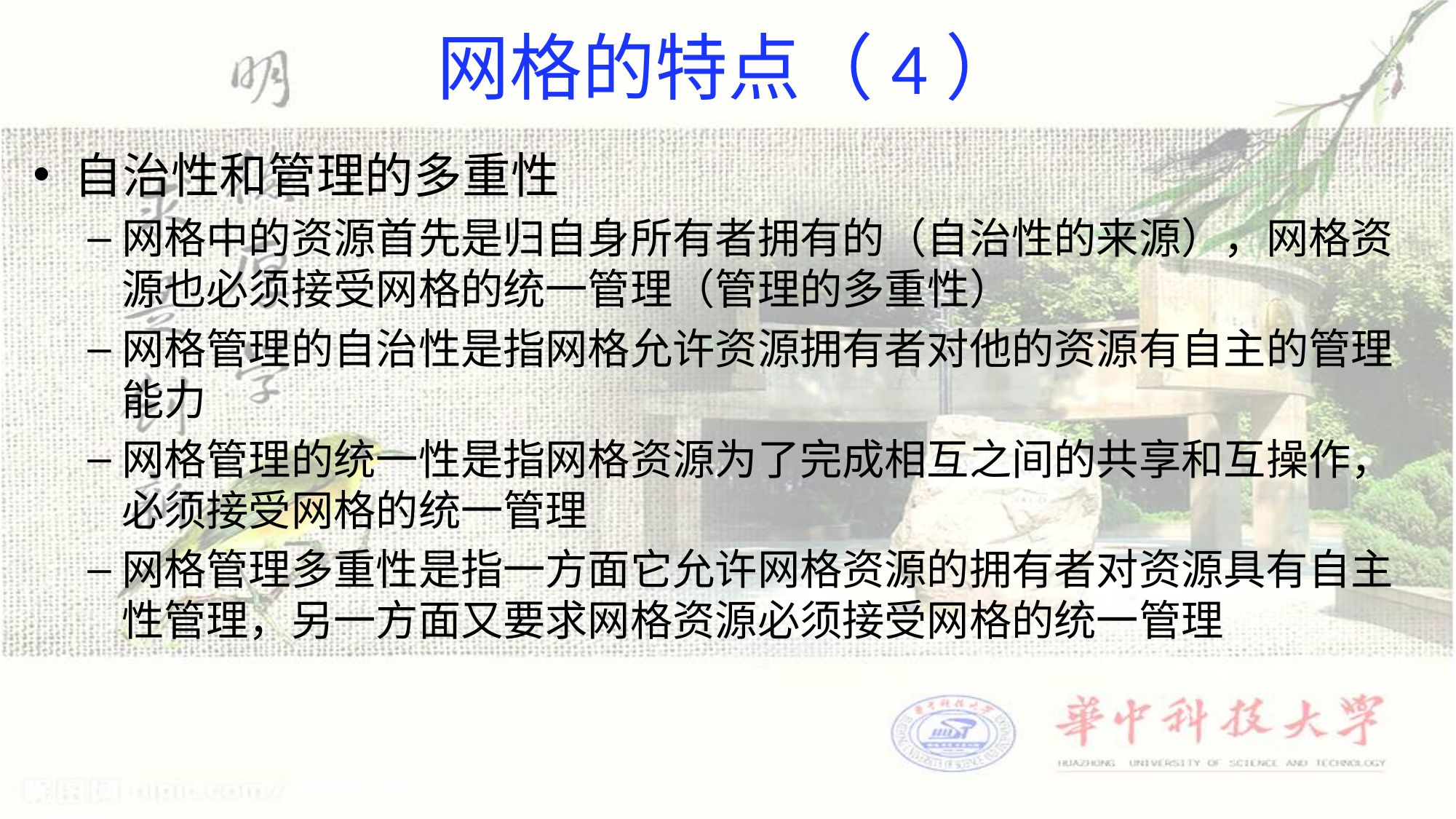

# 网格的特点（4）
自治性和管理的多重性
网格中的资源首先是归自身所有者拥有的（自治性的来源），网格资源也必须接受网格的统一管理（管理的多重性）
网格管理的自治性是指网格允许资源拥有者对他的资源有自主的管理能力
网格管理的统一性是指网格资源为了完成相互之间的共享和互操作，必须接受网格的统一管理
网格管理多重性是指一方面它允许网格资源的拥有者对资源具有自主性管理，另一方面又要求网格资源必须接受网格的统一管理